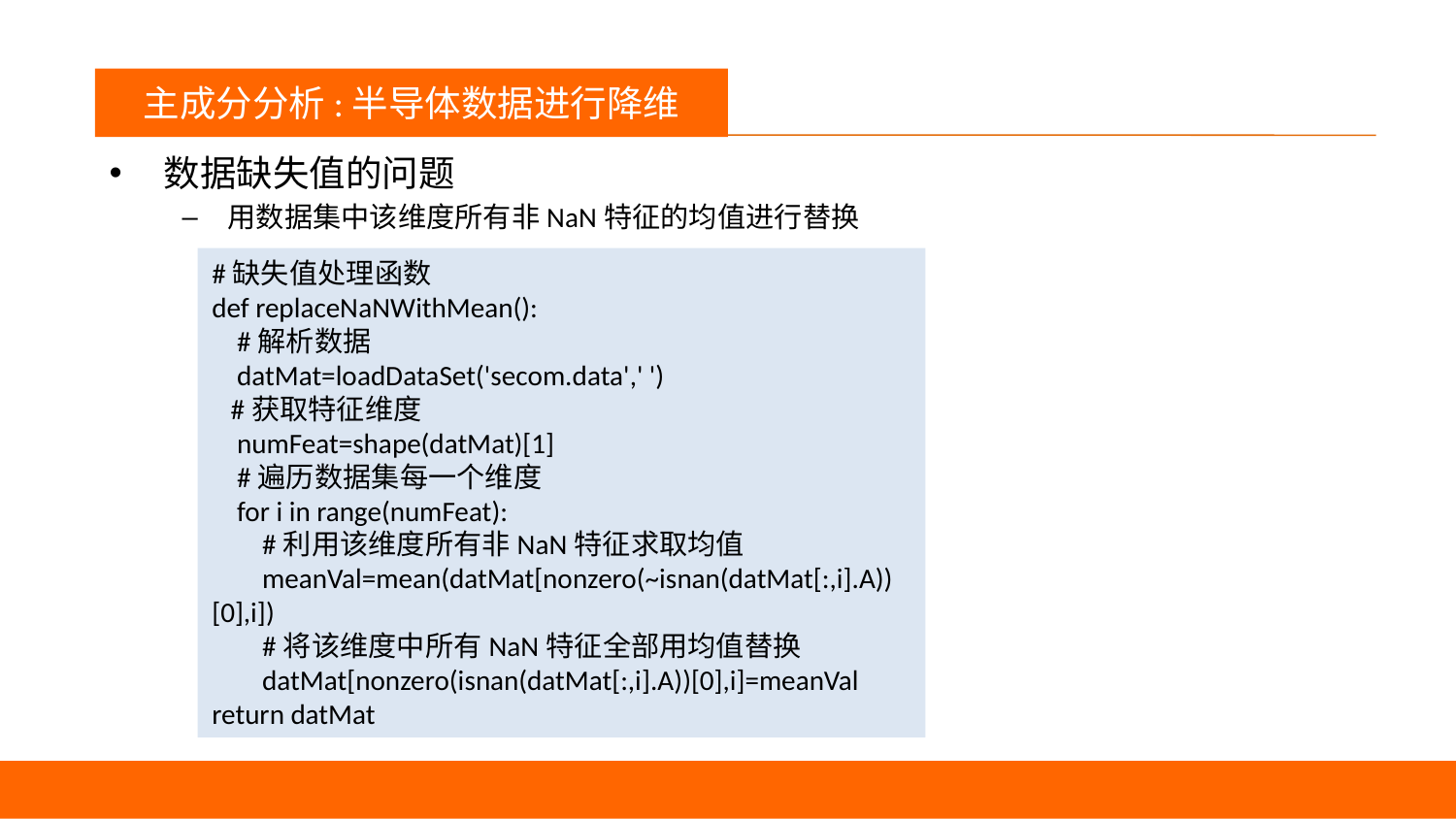

议程

主成分分析:半导体数据进行降维
数据缺失值的问题
用数据集中该维度所有非NaN特征的均值进行替换
#缺失值处理函数
def replaceNaNWithMean():
    #解析数据
    datMat=loadDataSet('secom.data',' ')
   #获取特征维度
    numFeat=shape(datMat)[1]
    #遍历数据集每一个维度
    for i in range(numFeat):
        #利用该维度所有非NaN特征求取均值
        meanVal=mean(datMat[nonzero(~isnan(datMat[:,i].A))[0],i])
        #将该维度中所有NaN特征全部用均值替换
        datMat[nonzero(isnan(datMat[:,i].A))[0],i]=meanVal
return datMat